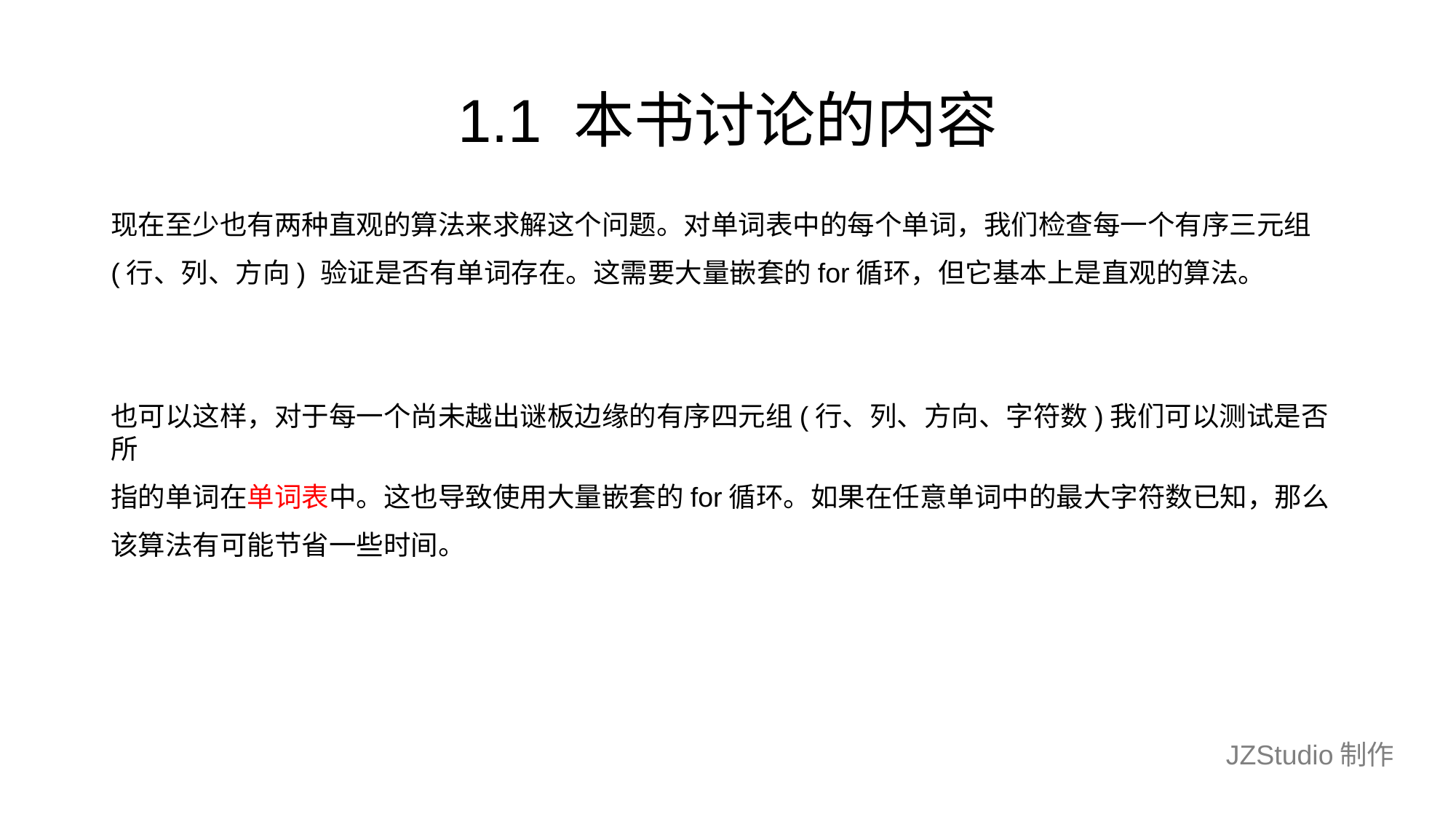

# 1.1 本书讨论的内容
现在至少也有两种直观的算法来求解这个问题。对单词表中的每个单词，我们检查每一个有序三元组
(行、列、方向) 验证是否有单词存在。这需要大量嵌套的for循环，但它基本上是直观的算法。

也可以这样，对于每一个尚未越出谜板边缘的有序四元组(行、列、方向、字符数)我们可以测试是否所
指的单词在单词表中。这也导致使用大量嵌套的for循环。如果在任意单词中的最大字符数已知，那么
该算法有可能节省一些时间。